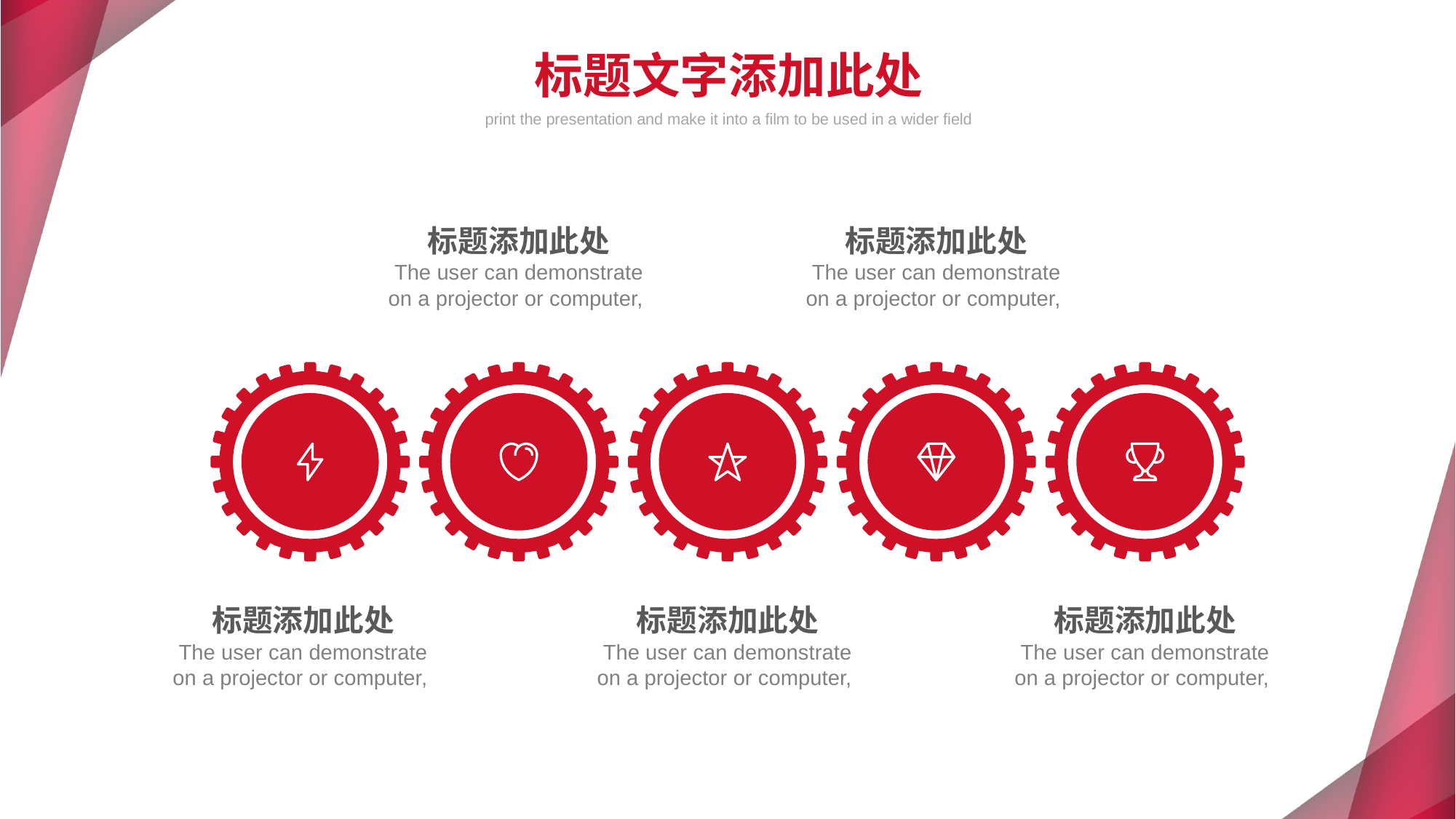

标题文字添加此处
print the presentation and make it into a film to be used in a wider field
标题添加此处
The user can demonstrate on a projector or computer,
标题添加此处
The user can demonstrate on a projector or computer,

标题添加此处
The user can demonstrate on a projector or computer,
标题添加此处
The user can demonstrate on a projector or computer,
标题添加此处
The user can demonstrate on a projector or computer,